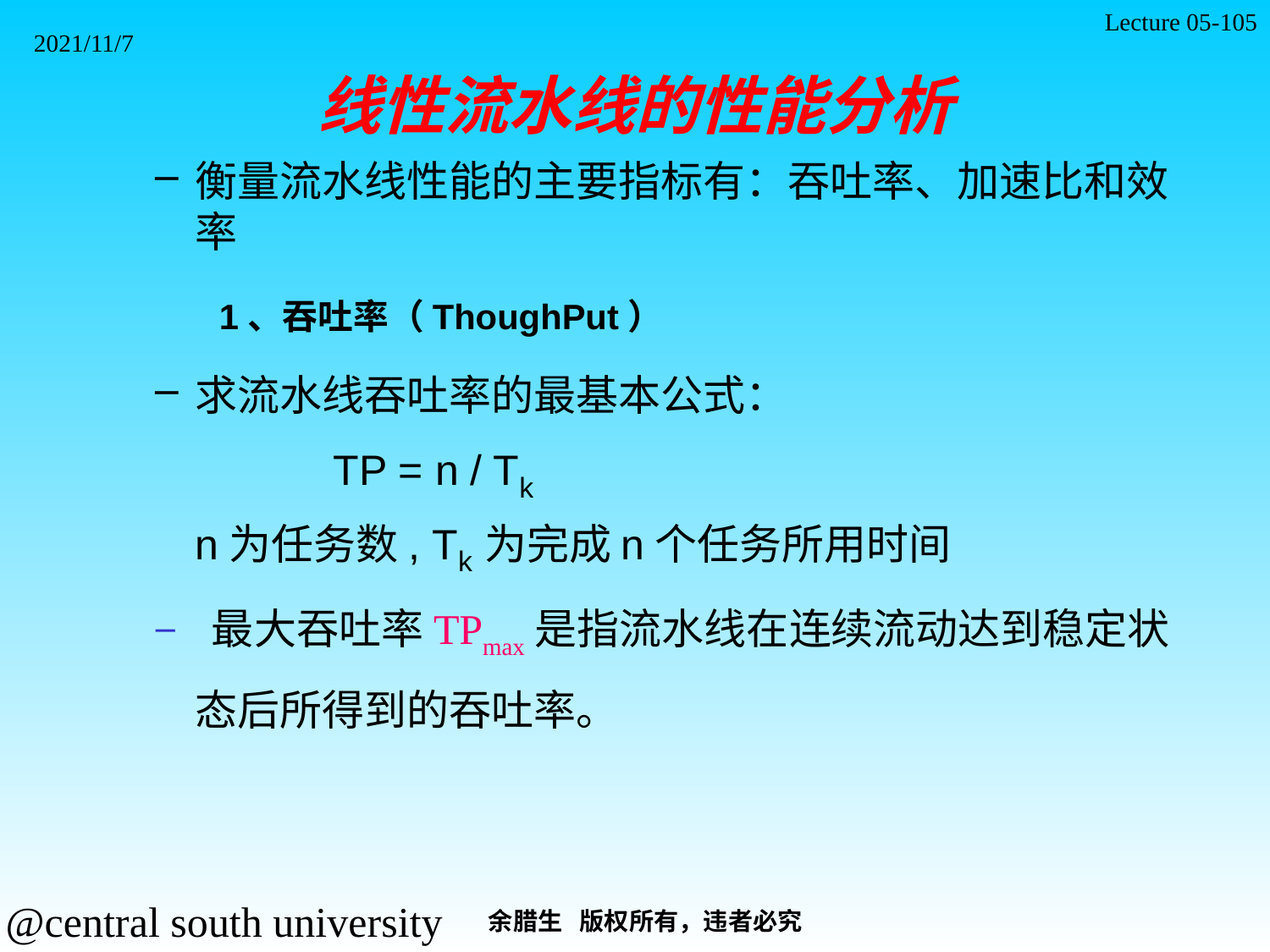

Lecture 05-105
2021/11/7
# 线性流水线的性能分析
衡量流水线性能的主要指标有：吞吐率、加速比和效率
1、吞吐率（ThoughPut）
求流水线吞吐率的最基本公式：
               TP = n / Tk
n为任务数, Tk为完成n个任务所用时间
 最大吞吐率TPmax是指流水线在连续流动达到稳定状态后所得到的吞吐率。

余腊生   版权所有，违者必究